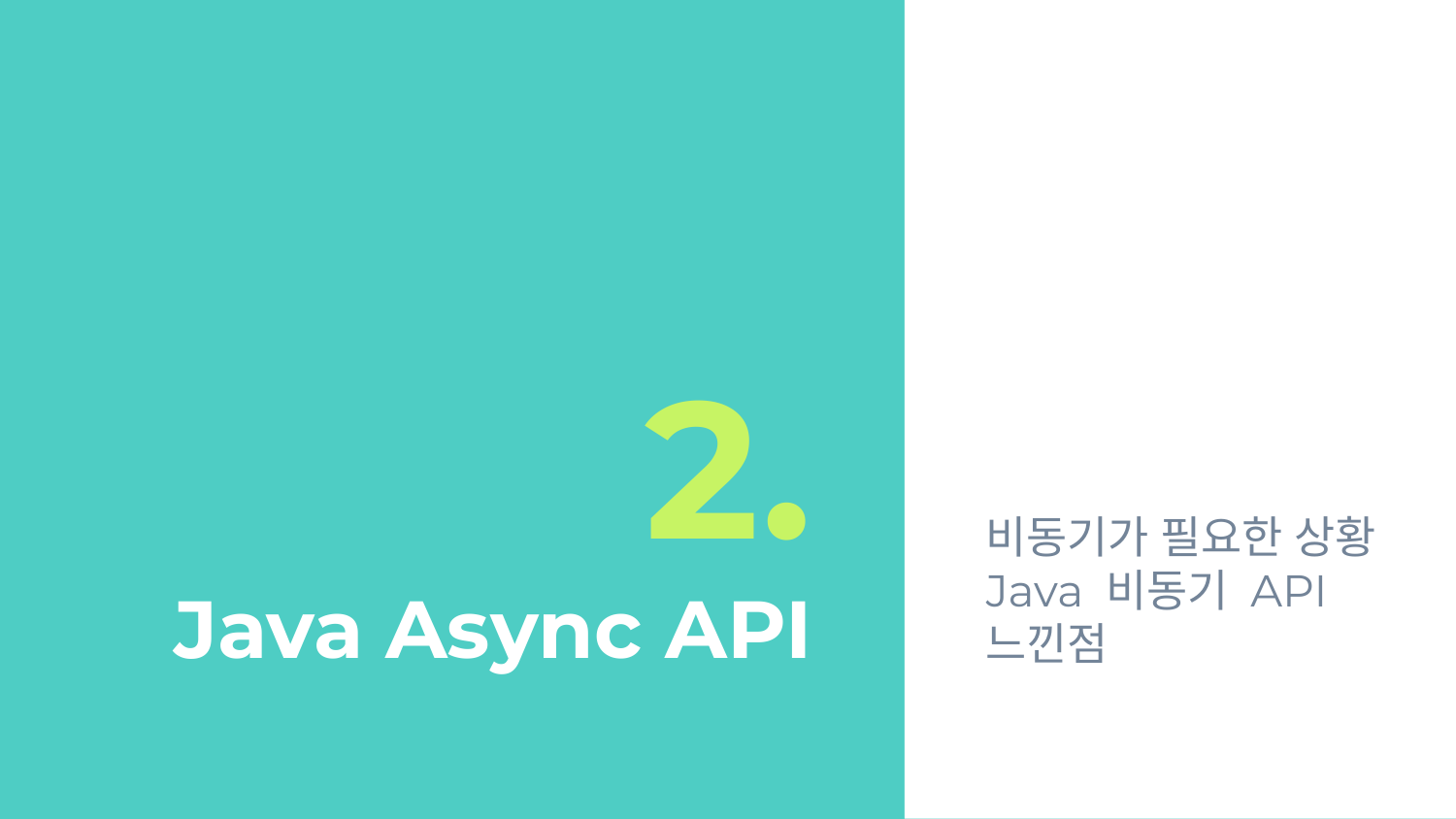

비동기가 필요한 상황
Java 비동기 API
느낀점
# 2.
Java Async API